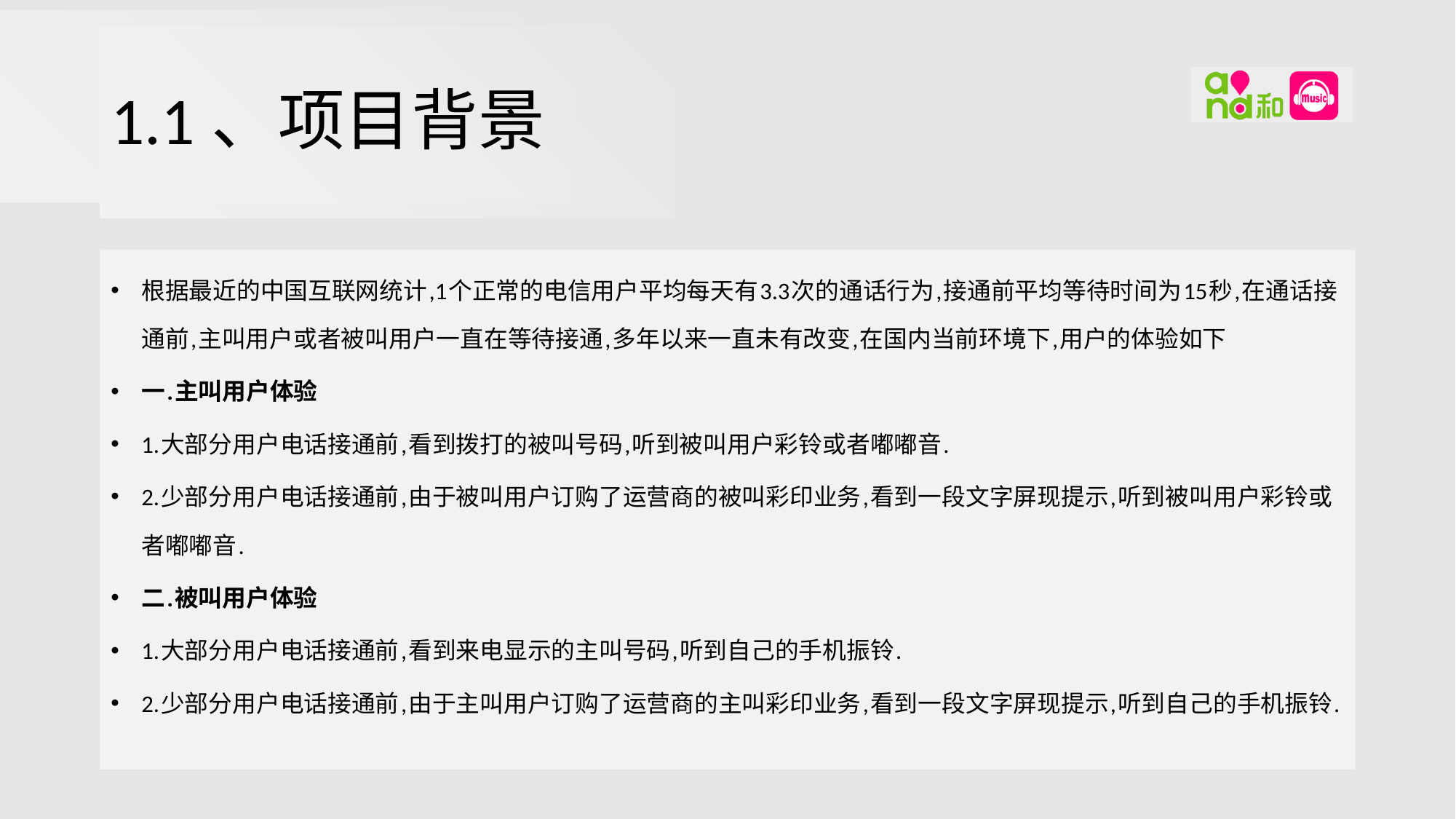

# 1.1、项目背景
根据最近的中国互联网统计,1个正常的电信用户平均每天有3.3次的通话行为,接通前平均等待时间为15秒,在通话接通前,主叫用户或者被叫用户一直在等待接通,多年以来一直未有改变,在国内当前环境下,用户的体验如下
一.主叫用户体验
1.大部分用户电话接通前,看到拨打的被叫号码,听到被叫用户彩铃或者嘟嘟音.
2.少部分用户电话接通前,由于被叫用户订购了运营商的被叫彩印业务,看到一段文字屏现提示,听到被叫用户彩铃或者嘟嘟音.
二.被叫用户体验
1.大部分用户电话接通前,看到来电显示的主叫号码,听到自己的手机振铃.
2.少部分用户电话接通前,由于主叫用户订购了运营商的主叫彩印业务,看到一段文字屏现提示,听到自己的手机振铃.